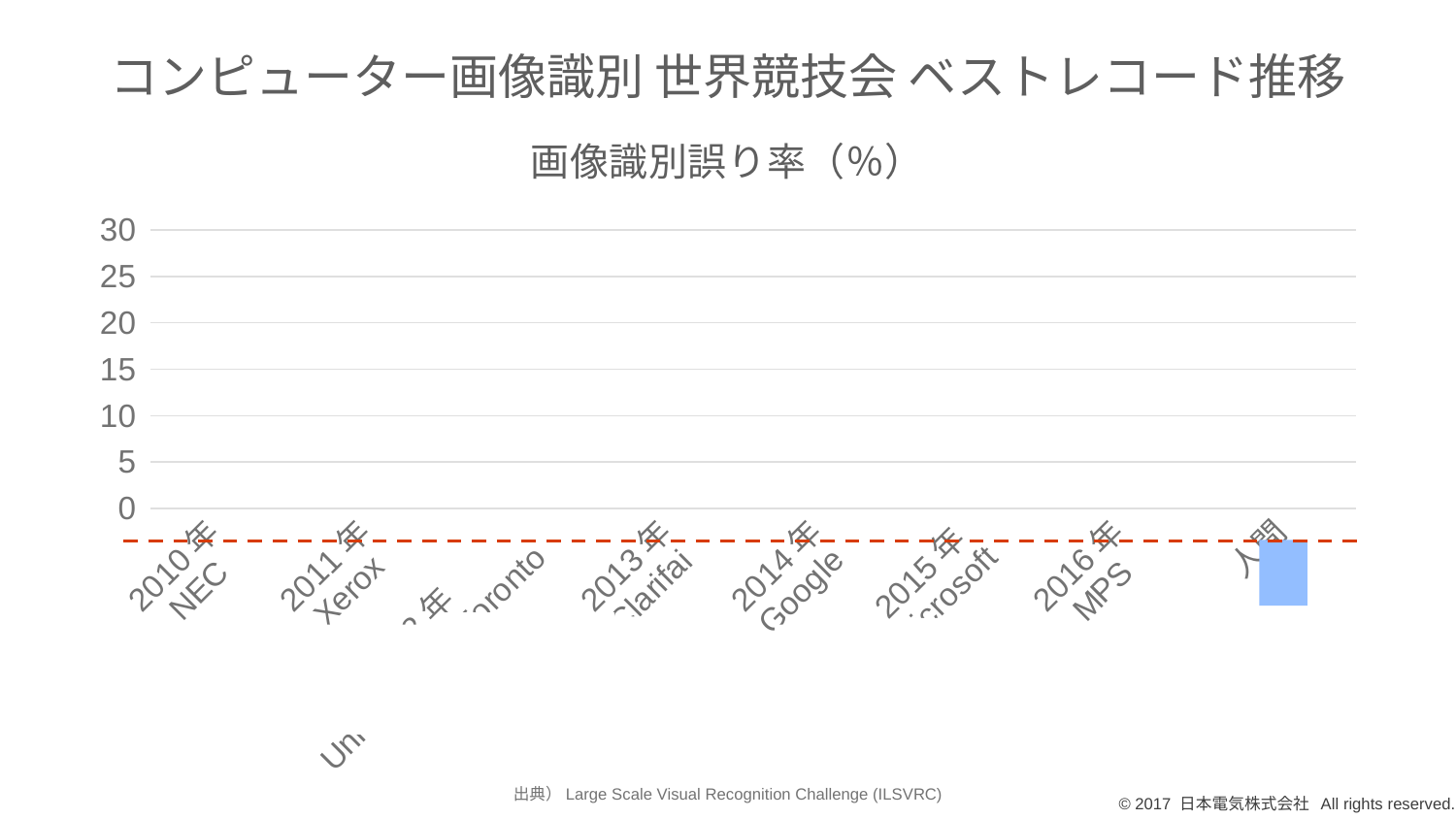

コンピューター画像識別 世界競技会 ベストレコード推移

### Chart: 画像識別誤り率（％）

| Category | 画像識別誤り率 |
|---|---|
| 2010年
NEC | 28.0 |
| 2011年
Xerox | 26.0 |
| 2012年
University of Toronto | 16.0 |
| 2013年
Clarifai | 12.0 |
| 2014年
Google | 6.656 |
| 2015年
Microsoft | 3.567 |
| 2016年
MPS | 2.99 |
| 人間 | 5.1 |

出典）Large Scale Visual Recognition Challenge (ILSVRC)